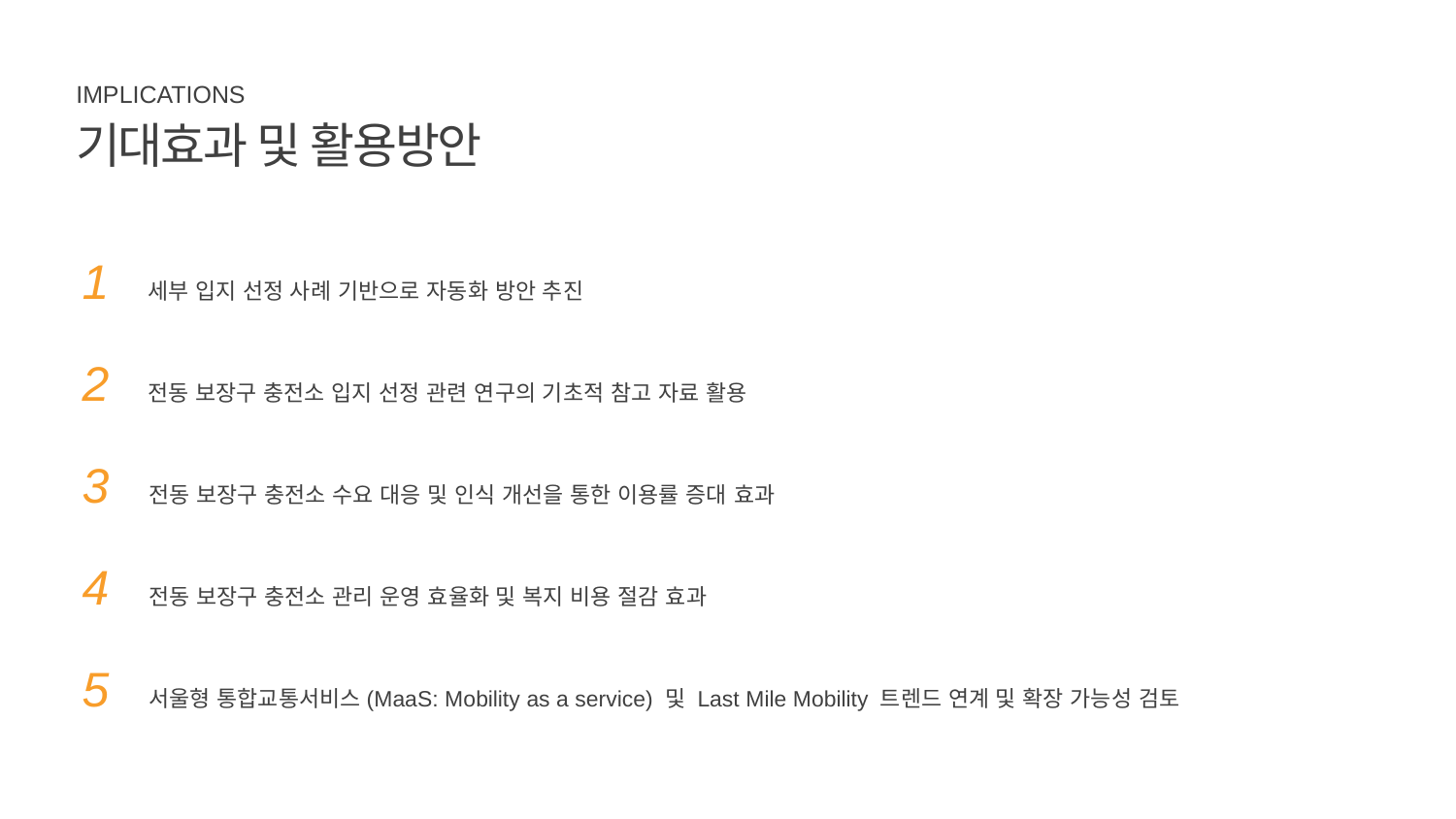

IMPLICATIONS
기대효과 및 활용방안
1   세부 입지 선정 사례 기반으로 자동화 방안 추진
2   전동 보장구 충전소 입지 선정 관련 연구의 기초적 참고 자료 활용
3     전동 보장구 충전소 수요 대응 및 인식 개선을 통한 이용률 증대 효과
4     전동 보장구 충전소 관리 운영 효율화 및 복지 비용 절감 효과
5     서울형 통합교통서비스(MaaS: Mobility as a service) 및 Last Mile Mobility 트렌드 연계 및 확장 가능성 검토